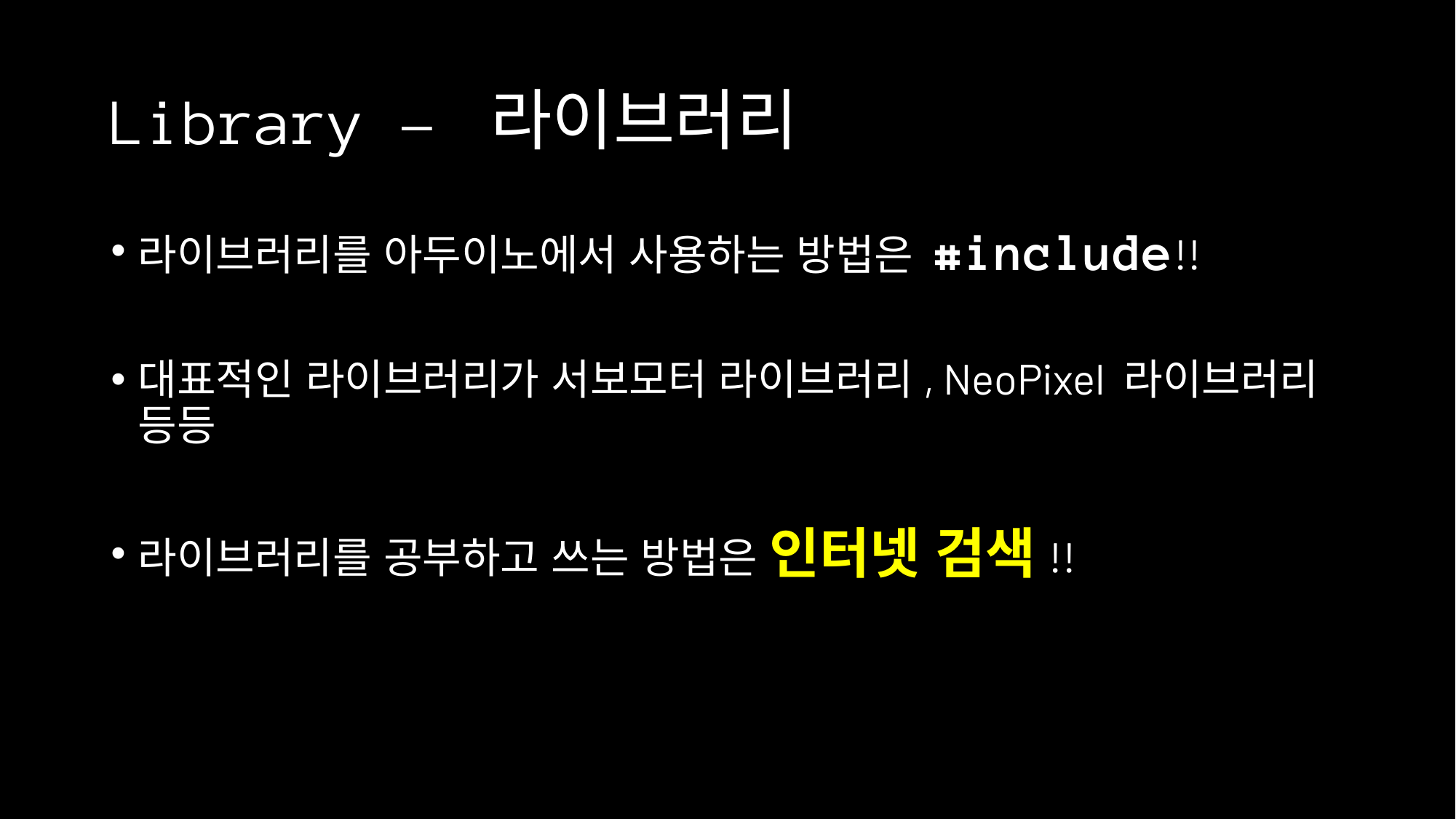

# Library – 라이브러리
라이브러리를 아두이노에서 사용하는 방법은 #include!!

대표적인 라이브러리가 서보모터 라이브러리, NeoPixel 라이브러리 등등

라이브러리를 공부하고 쓰는 방법은 인터넷 검색!!